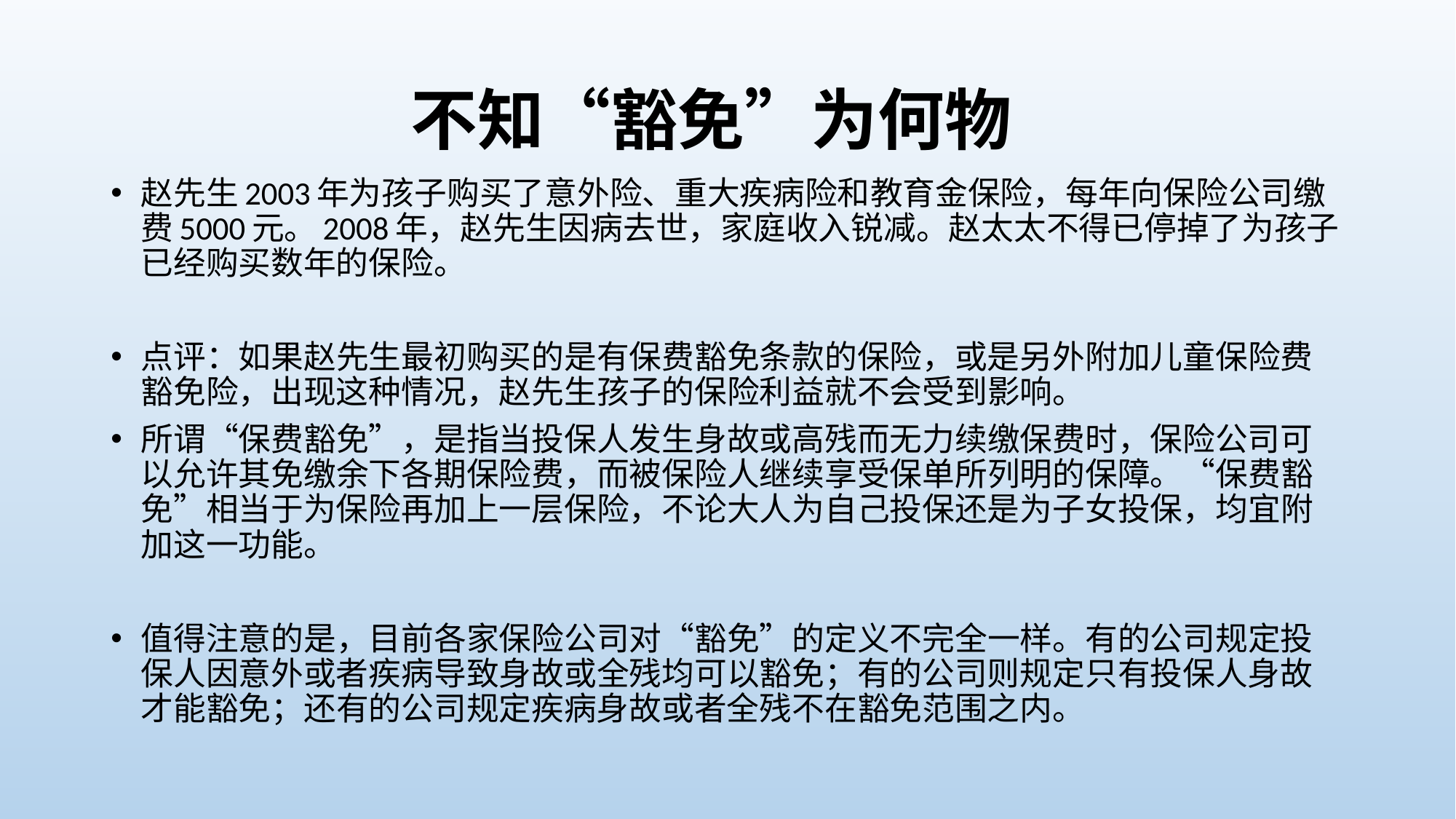

# 不知“豁免”为何物
赵先生2003年为孩子购买了意外险、重大疾病险和教育金保险，每年向保险公司缴费5000元。2008年，赵先生因病去世，家庭收入锐减。赵太太不得已停掉了为孩子已经购买数年的保险。

点评：如果赵先生最初购买的是有保费豁免条款的保险，或是另外附加儿童保险费豁免险，出现这种情况，赵先生孩子的保险利益就不会受到影响。
所谓“保费豁免”，是指当投保人发生身故或高残而无力续缴保费时，保险公司可以允许其免缴余下各期保险费，而被保险人继续享受保单所列明的保障。“保费豁免”相当于为保险再加上一层保险，不论大人为自己投保还是为子女投保，均宜附加这一功能。

值得注意的是，目前各家保险公司对“豁免”的定义不完全一样。有的公司规定投保人因意外或者疾病导致身故或全残均可以豁免；有的公司则规定只有投保人身故才能豁免；还有的公司规定疾病身故或者全残不在豁免范围之内。